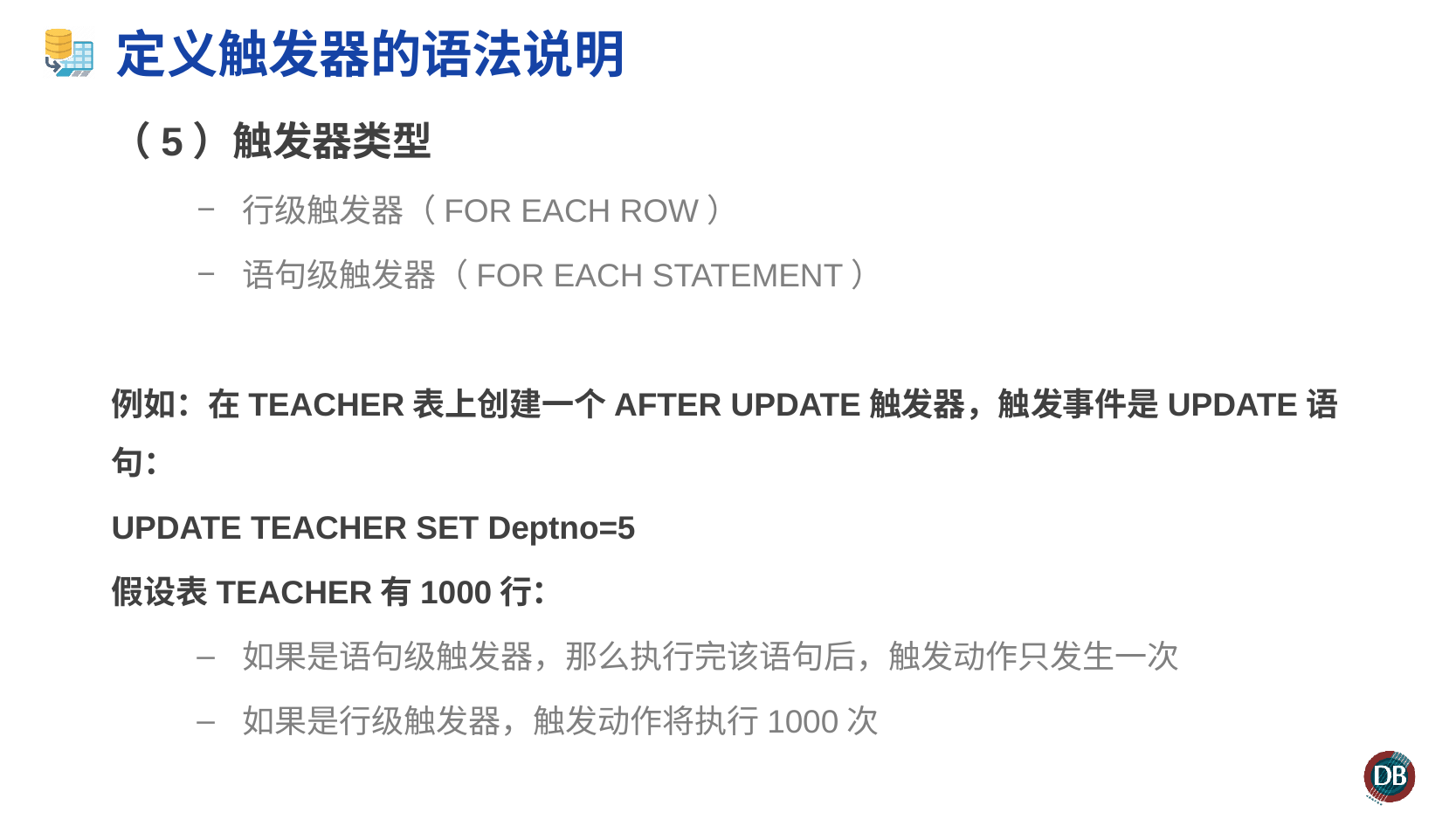

# 定义触发器的语法说明
（5）触发器类型
行级触发器（FOR EACH ROW）
语句级触发器（FOR EACH STATEMENT）

例如：在TEACHER表上创建一个AFTER UPDATE触发器，触发事件是UPDATE语句：
UPDATE TEACHER SET Deptno=5
假设表TEACHER有1000行：
如果是语句级触发器，那么执行完该语句后，触发动作只发生一次
如果是行级触发器，触发动作将执行1000次